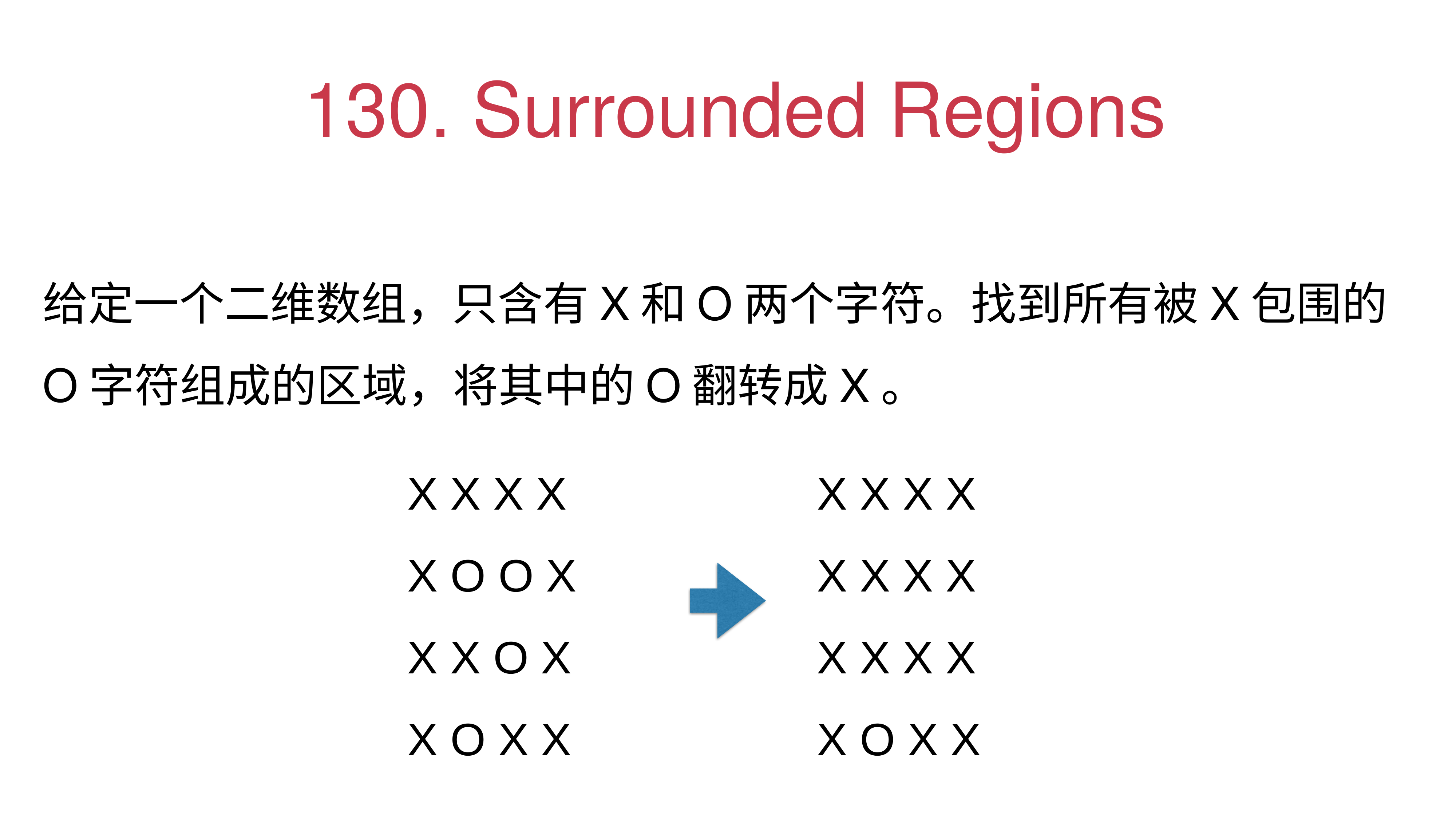

# 130. Surrounded Regions
给定一个二维数组，只含有X和O两个字符。找到所有被X包围的O字符组成的区域，将其中的O翻转成X。
X X X X
X O O X
X X O X
X O X X
X X X X
X X X X
X X X X
X O X X